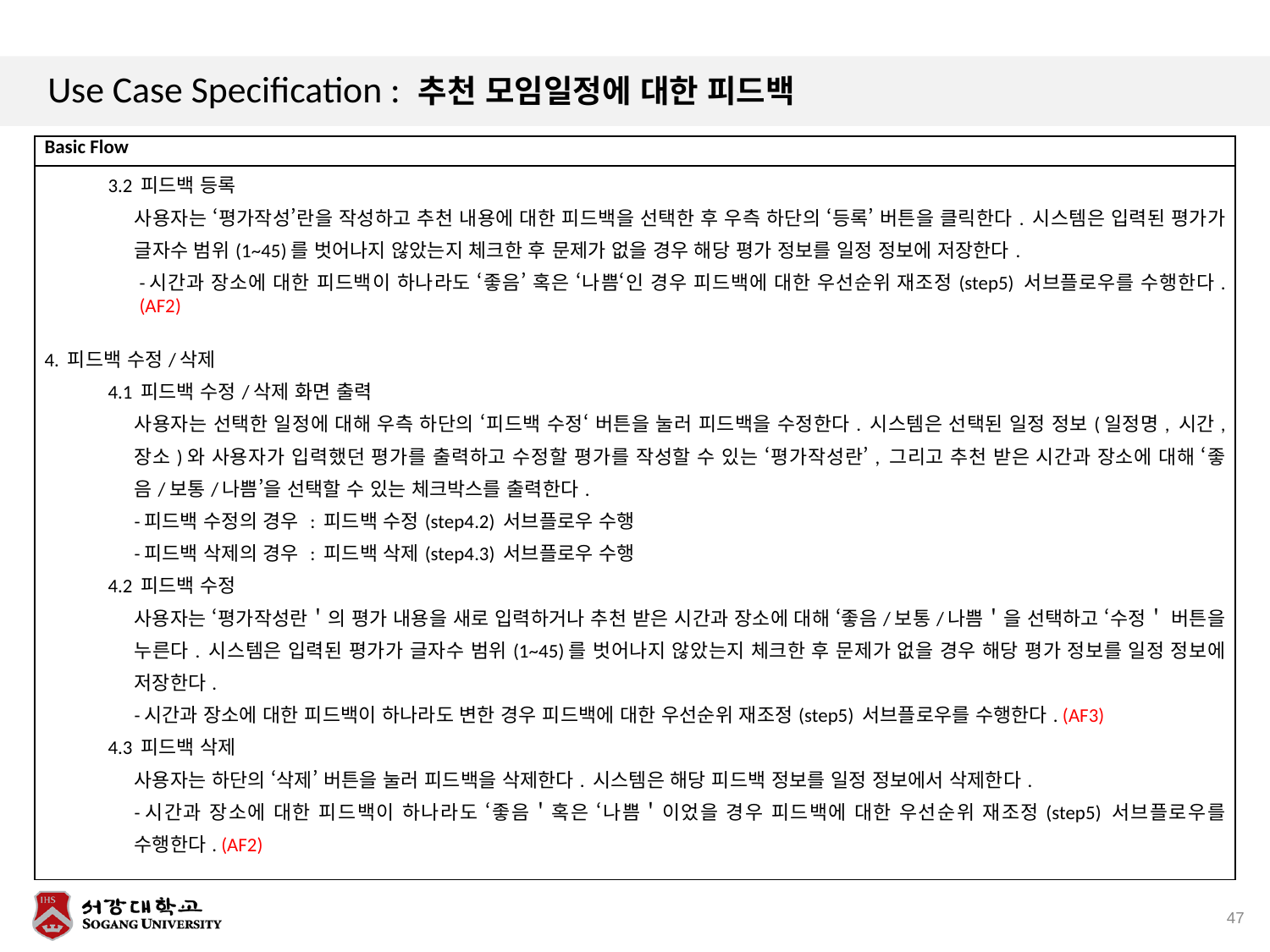

# Use Case Specification : 추천 모임일정에 대한 피드백
| Basic Flow |
| --- |
| 3.2 피드백 등록 사용자는 ‘평가작성’란을 작성하고 추천 내용에 대한 피드백을 선택한 후 우측 하단의 ‘등록’ 버튼을 클릭한다. 시스템은 입력된 평가가 글자수 범위(1~45)를 벗어나지 않았는지 체크한 후 문제가 없을 경우 해당 평가 정보를 일정 정보에 저장한다. -시간과 장소에 대한 피드백이 하나라도 ‘좋음’ 혹은 ‘나쁨‘인 경우 피드백에 대한 우선순위 재조정(step5) 서브플로우를 수행한다. (AF2) 4. 피드백 수정/삭제 4.1 피드백 수정/삭제 화면 출력 사용자는 선택한 일정에 대해 우측 하단의 ‘피드백 수정‘ 버튼을 눌러 피드백을 수정한다. 시스템은 선택된 일정 정보(일정명, 시간, 장소)와 사용자가 입력했던 평가를 출력하고 수정할 평가를 작성할 수 있는 ‘평가작성란’, 그리고 추천 받은 시간과 장소에 대해 ‘좋음/보통/나쁨’을 선택할 수 있는 체크박스를 출력한다. -피드백 수정의 경우 : 피드백 수정(step4.2) 서브플로우 수행 -피드백 삭제의 경우 : 피드백 삭제(step4.3) 서브플로우 수행 4.2 피드백 수정 사용자는 ‘평가작성란＇의 평가 내용을 새로 입력하거나 추천 받은 시간과 장소에 대해 ‘좋음/보통/나쁨＇을 선택하고 ‘수정＇ 버튼을 누른다. 시스템은 입력된 평가가 글자수 범위(1~45)를 벗어나지 않았는지 체크한 후 문제가 없을 경우 해당 평가 정보를 일정 정보에 저장한다. -시간과 장소에 대한 피드백이 하나라도 변한 경우 피드백에 대한 우선순위 재조정(step5) 서브플로우를 수행한다. (AF3) 4.3 피드백 삭제 사용자는 하단의 ‘삭제’ 버튼을 눌러 피드백을 삭제한다. 시스템은 해당 피드백 정보를 일정 정보에서 삭제한다. -시간과 장소에 대한 피드백이 하나라도 ‘좋음＇혹은 ‘나쁨＇이었을 경우 피드백에 대한 우선순위 재조정(step5) 서브플로우를 수행한다. (AF2) |
47